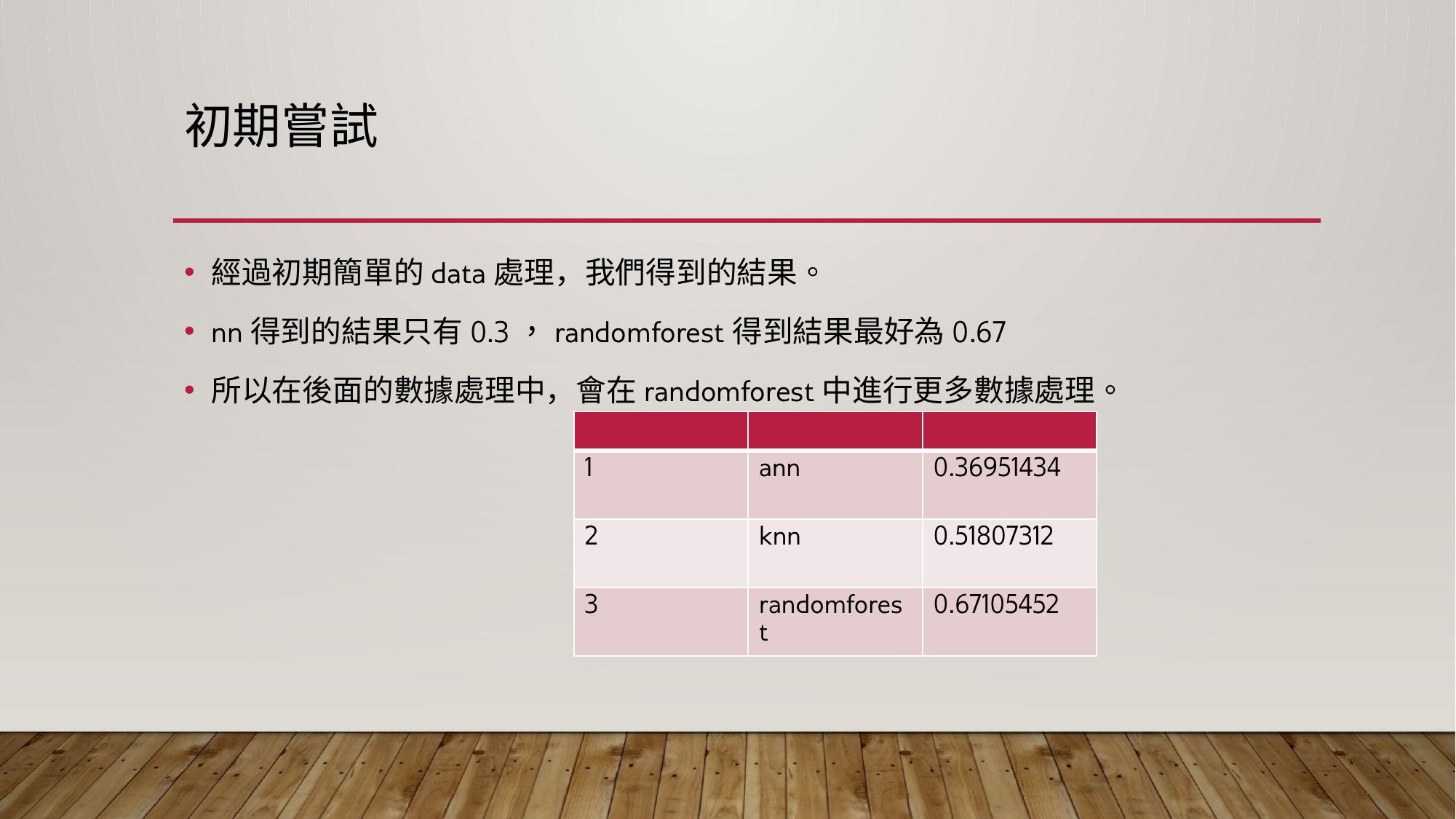

# 初期嘗試
經過初期簡單的data處理，我們得到的結果。
nn得到的結果只有0.3，randomforest得到結果最好為0.67
所以在後面的數據處理中，會在randomforest中進行更多數據處理。
|  |  |  |
| --- | --- | --- |
| 1 | ann | 0.36951434 |
| 2 | knn | 0.51807312 |
| 3 | randomforest | 0.67105452 |